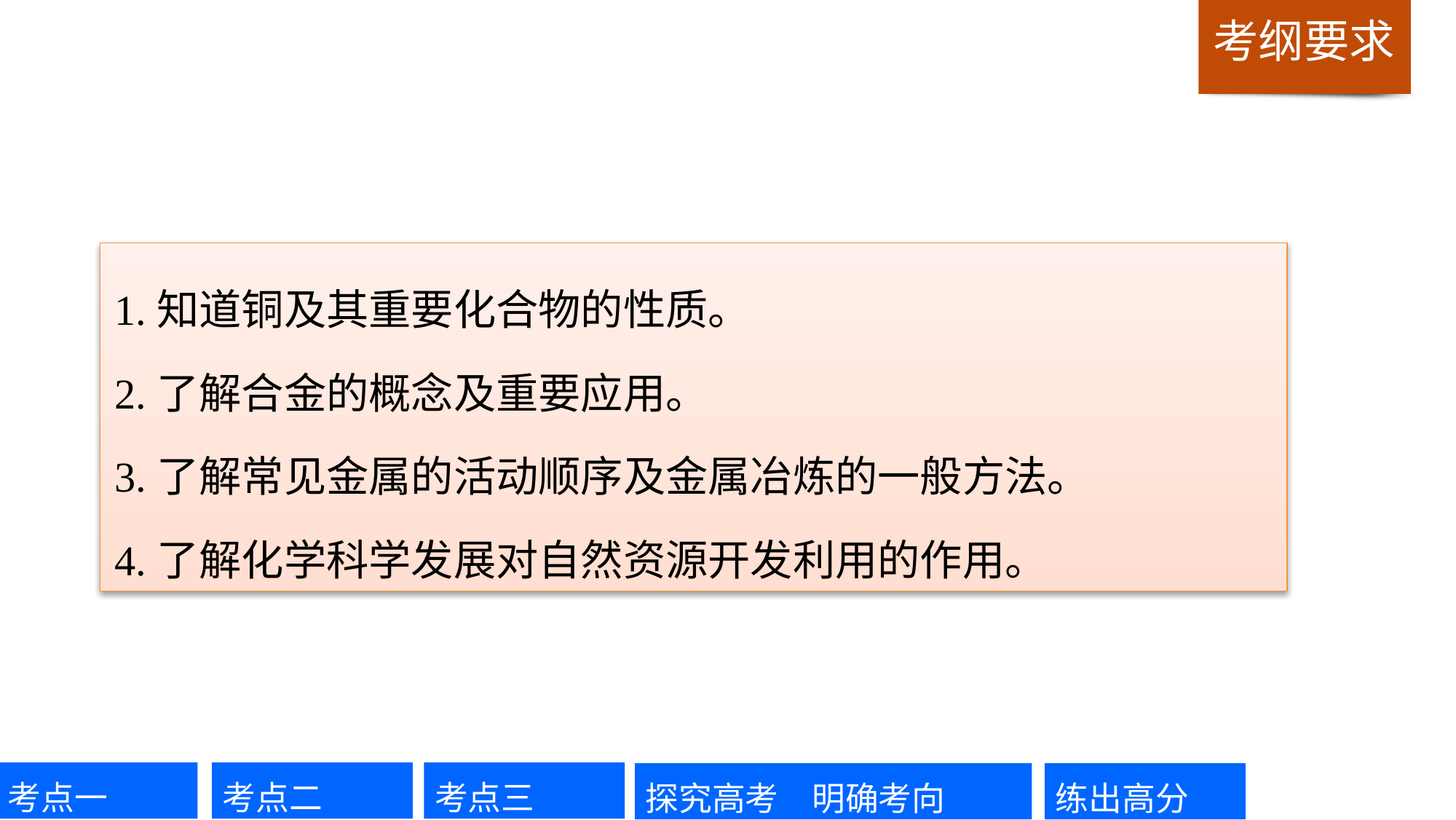

1.知道铜及其重要化合物的性质。
2.了解合金的概念及重要应用。
3.了解常见金属的活动顺序及金属冶炼的一般方法。
4.了解化学科学发展对自然资源开发利用的作用。
考点一
考点二
考点三
探究高考　明确考向
练出高分